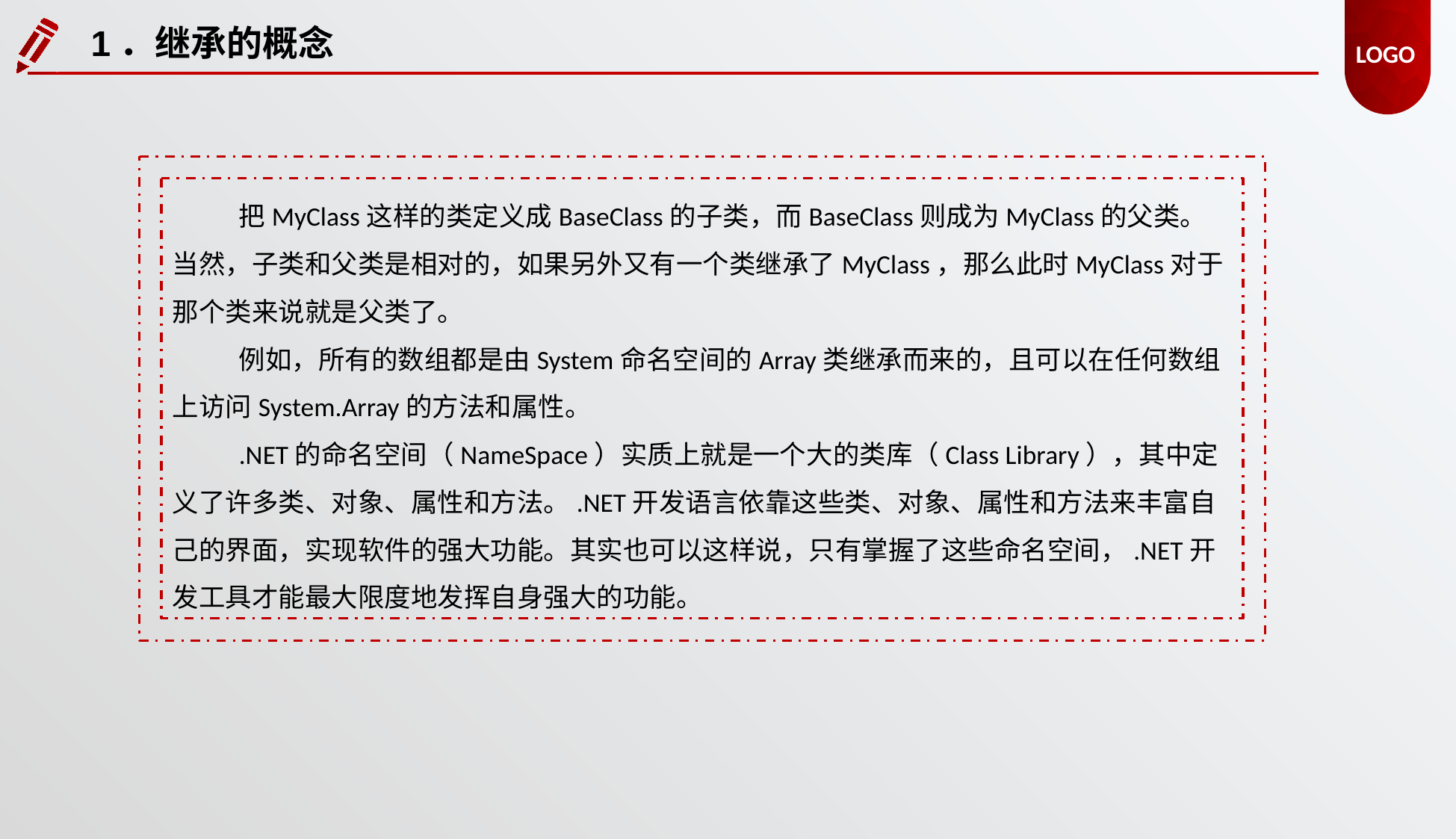

1．继承的概念
把MyClass这样的类定义成BaseClass的子类，而BaseClass则成为MyClass的父类。当然，子类和父类是相对的，如果另外又有一个类继承了MyClass，那么此时MyClass对于那个类来说就是父类了。
例如，所有的数组都是由System命名空间的Array类继承而来的，且可以在任何数组上访问System.Array的方法和属性。
.NET的命名空间（NameSpace）实质上就是一个大的类库（Class Library），其中定义了许多类、对象、属性和方法。.NET开发语言依靠这些类、对象、属性和方法来丰富自己的界面，实现软件的强大功能。其实也可以这样说，只有掌握了这些命名空间，.NET开发工具才能最大限度地发挥自身强大的功能。